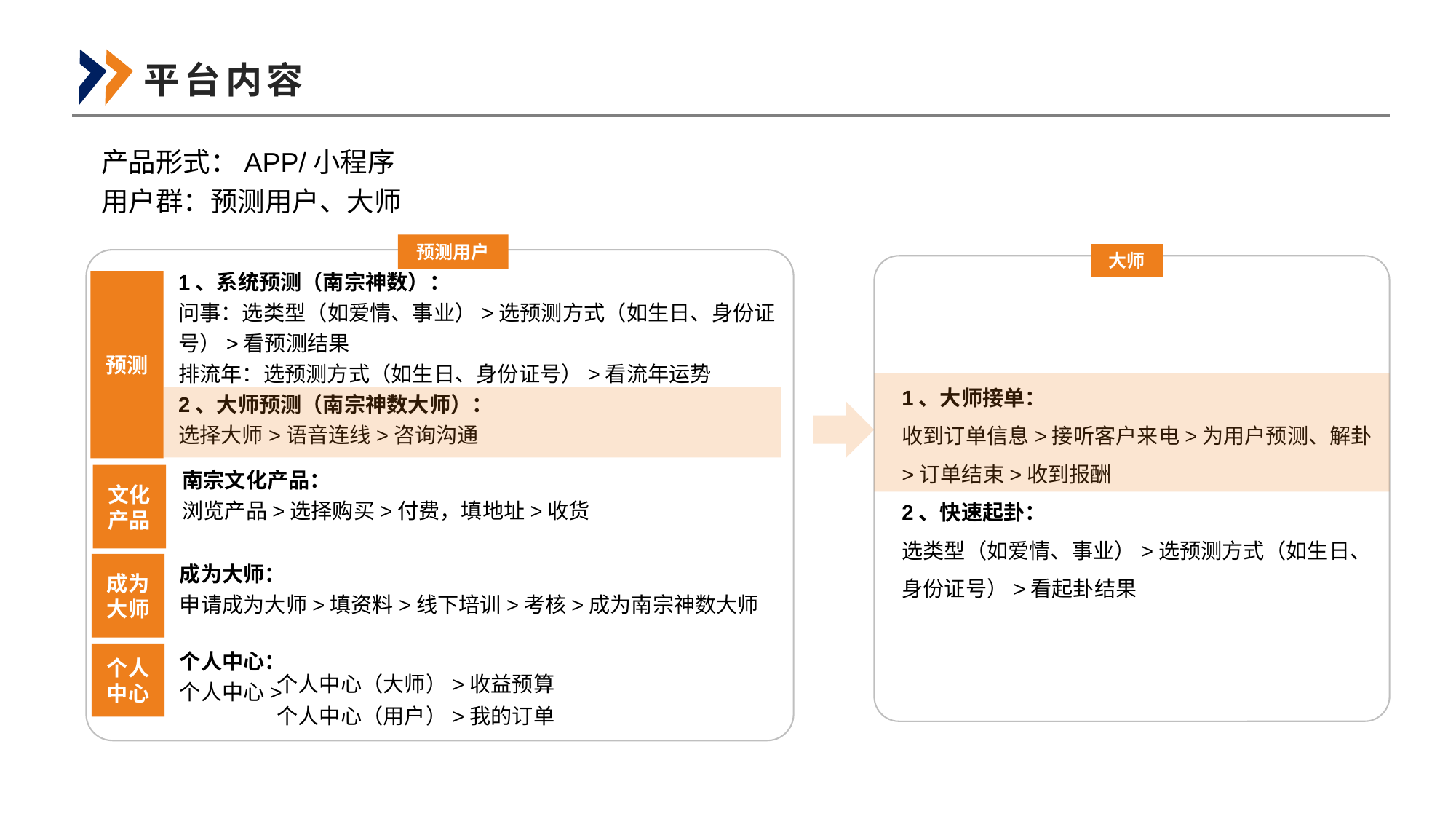

平台内容

产品形式：APP/小程序
用户群：预测用户、大师
预测用户

1、系统预测（南宗神数）：
问事：选类型（如爱情、事业）>选预测方式（如生日、身份证号）>看预测结果
排流年：选预测方式（如生日、身份证号）>看流年运势
2、大师预测（南宗神数大师）：
选择大师>语音连线>咨询沟通
预测

大师

1、大师接单：
收到订单信息>接听客户来电>为用户预测、解卦>订单结束>收到报酬
2、快速起卦：
选类型（如爱情、事业）>选预测方式（如生日、身份证号）>看起卦结果

南宗文化产品：
浏览产品>选择购买>付费，填地址>收货
文化产品
成为大师：
申请成为大师>填资料>线下培训>考核>成为南宗神数大师
成为大师
个人中心：
个人中心>
个人中心
个人中心（大师）>收益预算
个人中心（用户）>我的订单